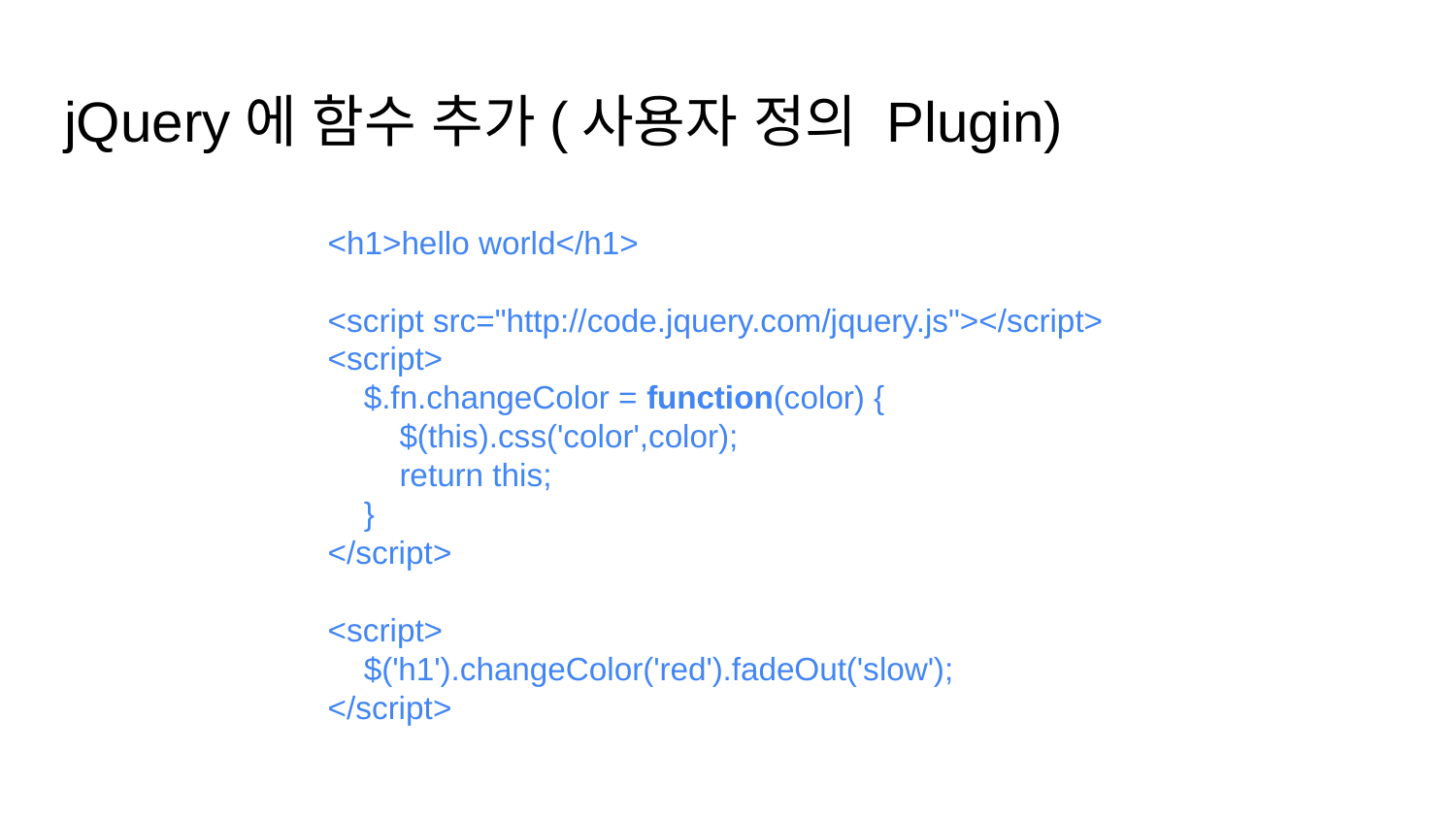

# jQuery에 함수 추가(사용자 정의 Plugin)
    <h1>hello world</h1>
    <script src="http://code.jquery.com/jquery.js"></script>
    <script>
        $.fn.changeColor = function(color) {
            $(this).css('color',color);
            return this;
        }
    </script>
    <script>
        $('h1').changeColor('red').fadeOut('slow');
    </script>